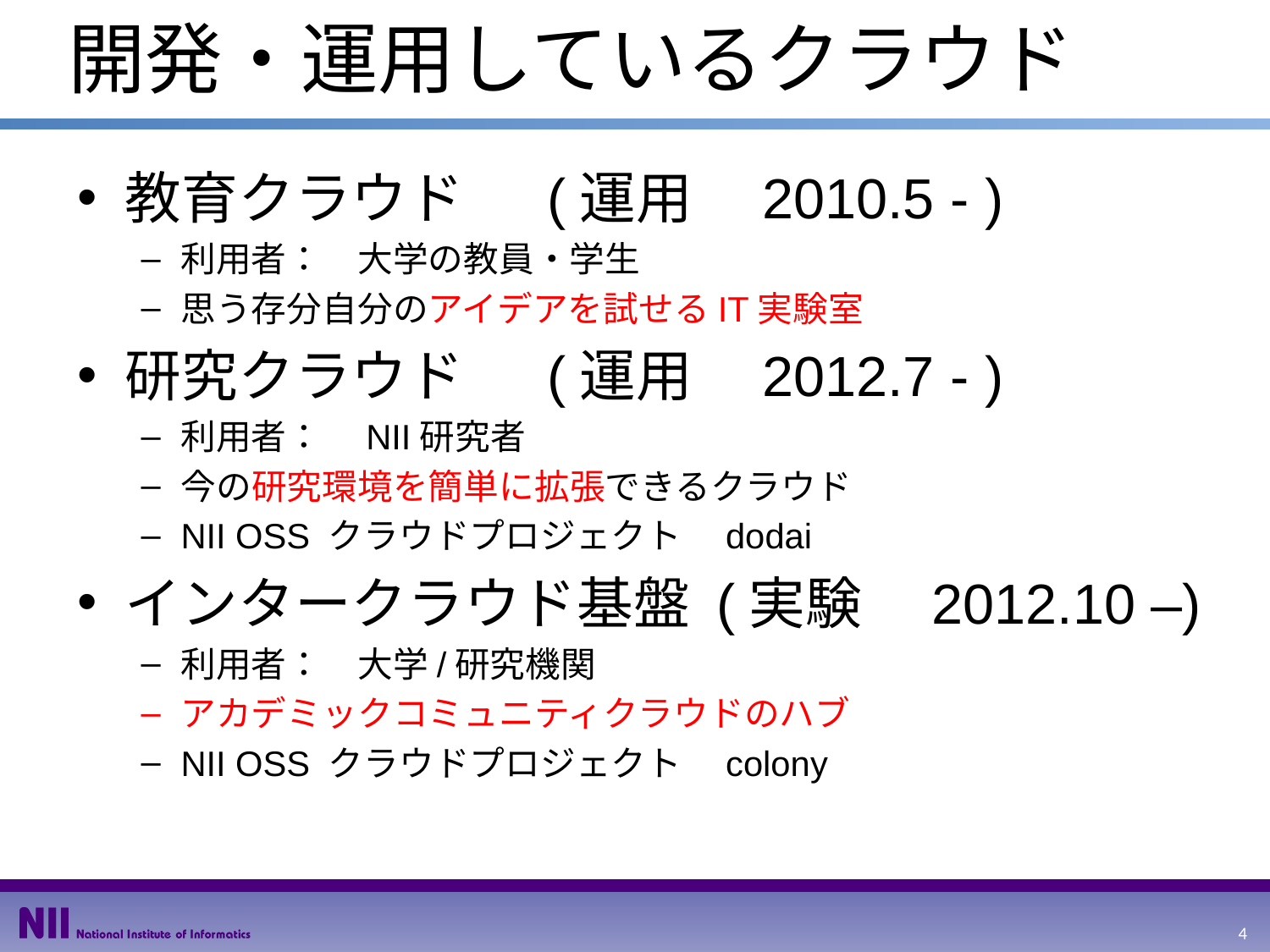

# 開発・運用しているクラウド
教育クラウド　 (運用　2010.5 - )
利用者：　大学の教員・学生
思う存分自分のアイデアを試せるIT実験室
研究クラウド　 (運用　2012.7 - )
利用者：　NII研究者
今の研究環境を簡単に拡張できるクラウド
NII OSS クラウドプロジェクト　dodai
インタークラウド基盤 (実験　2012.10 –)
利用者：　大学/研究機関
アカデミックコミュニティクラウドのハブ
NII OSS クラウドプロジェクト　colony

4